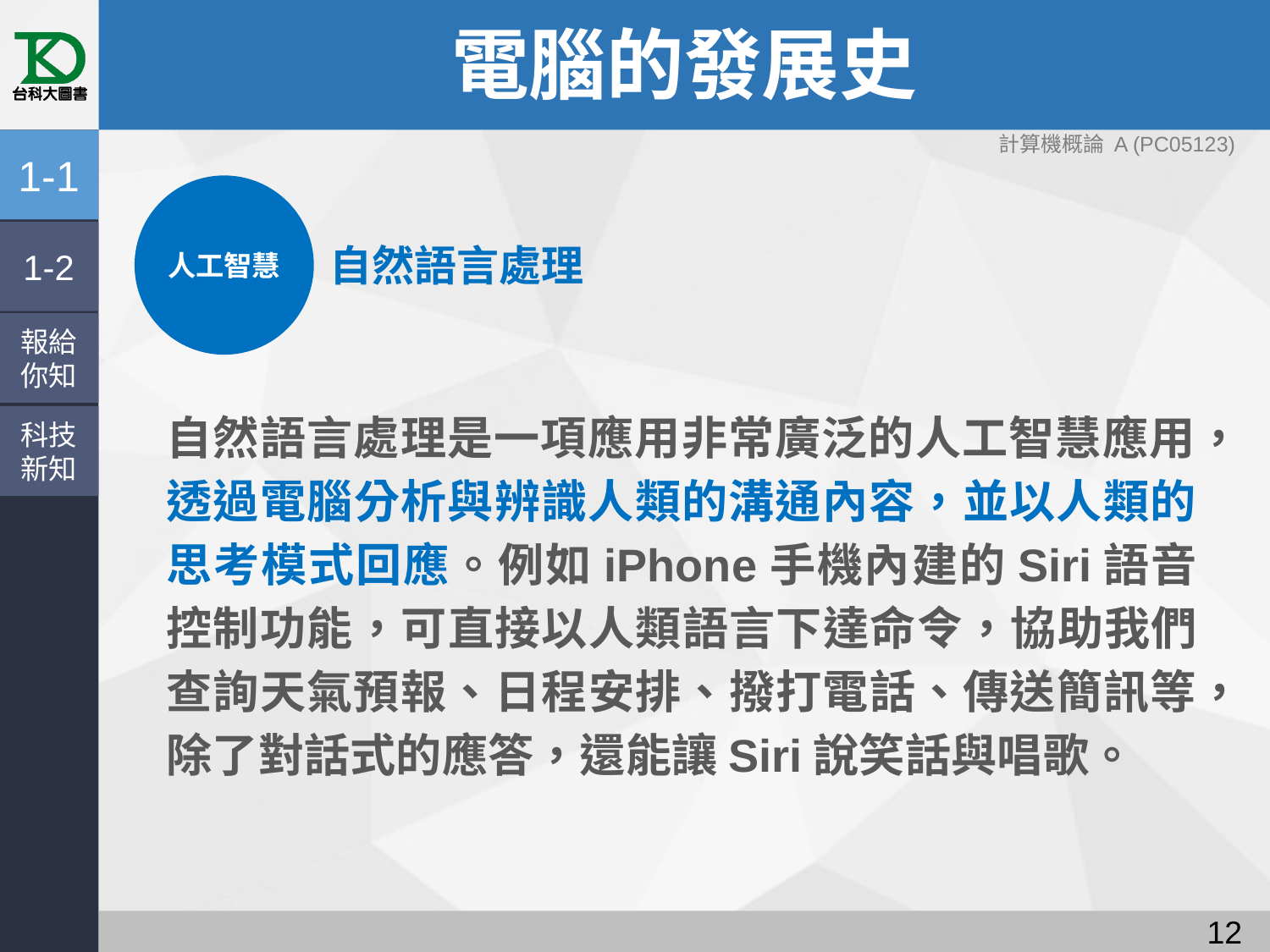

# 電腦的發展史
計算機概論 A (PC05123)
1-1
人工智慧
1-2
自然語言處理
報給
你知
自然語言處理是一項應用非常廣泛的人工智慧應用，透過電腦分析與辨識人類的溝通內容，並以人類的思考模式回應。例如iPhone手機內建的Siri語音控制功能，可直接以人類語言下達命令，協助我們查詢天氣預報、日程安排、撥打電話、傳送簡訊等，除了對話式的應答，還能讓Siri說笑話與唱歌。
科技
新知
12